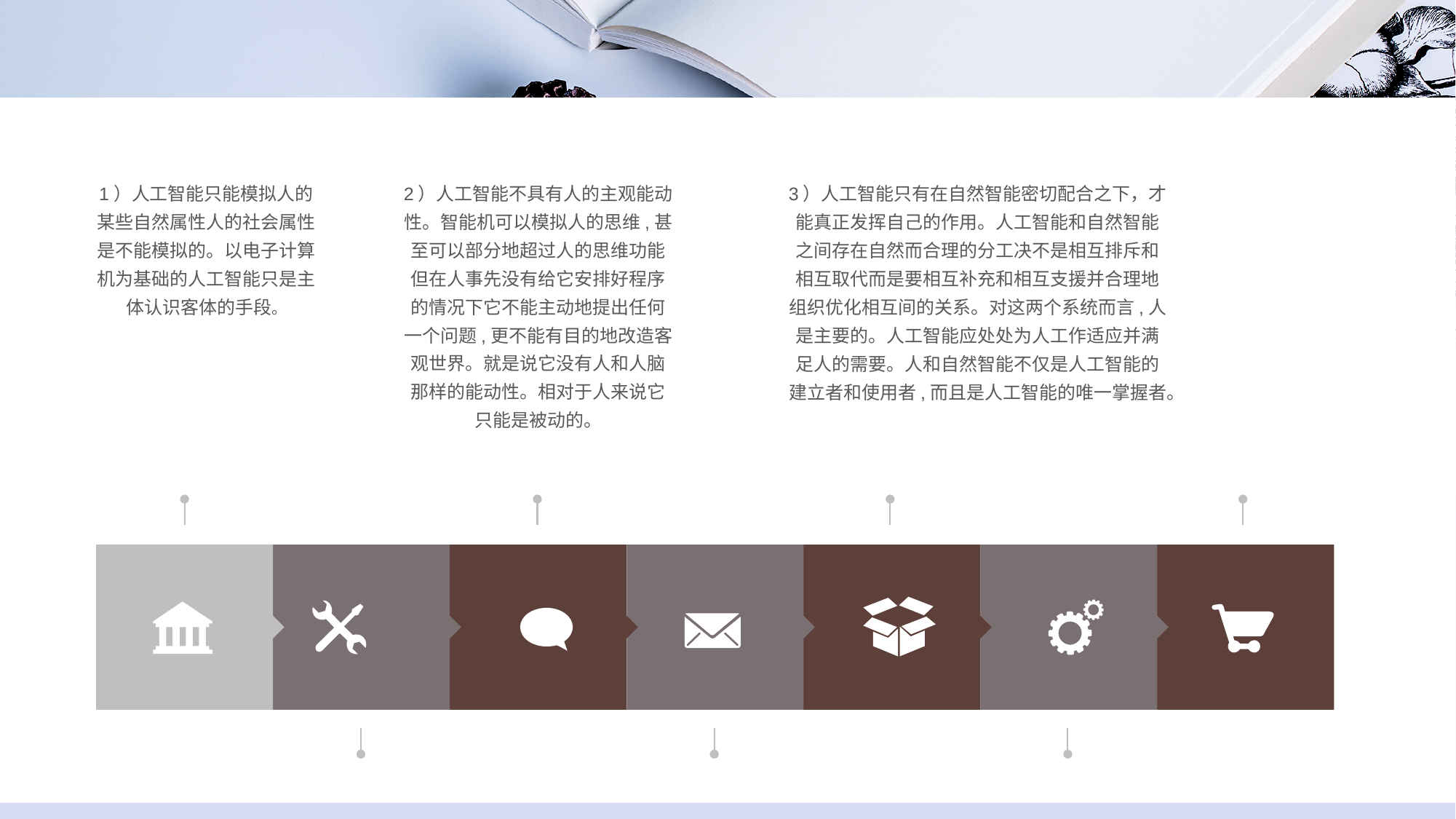

2）人工智能不具有人的主观能动性。智能机可以模拟人的思维,甚至可以部分地超过人的思维功能但在人事先没有给它安排好程序的情况下它不能主动地提出任何一个问题,更不能有目的地改造客观世界。就是说它没有人和人脑那样的能动性。相对于人来说它只能是被动的。
1）人工智能只能模拟人的某些自然属性人的社会属性是不能模拟的。以电子计算机为基础的人工智能只是主体认识客体的手段。
3）人工智能只有在自然智能密切配合之下，才能真正发挥自己的作用。人工智能和自然智能之间存在自然而合理的分工决不是相互排斥和相互取代而是要相互补充和相互支援并合理地组织优化相互间的关系。对这两个系统而言,人是主要的。人工智能应处处为人工作适应并满足人的需要。人和自然智能不仅是人工智能的建立者和使用者,而且是人工智能的唯一掌握者。